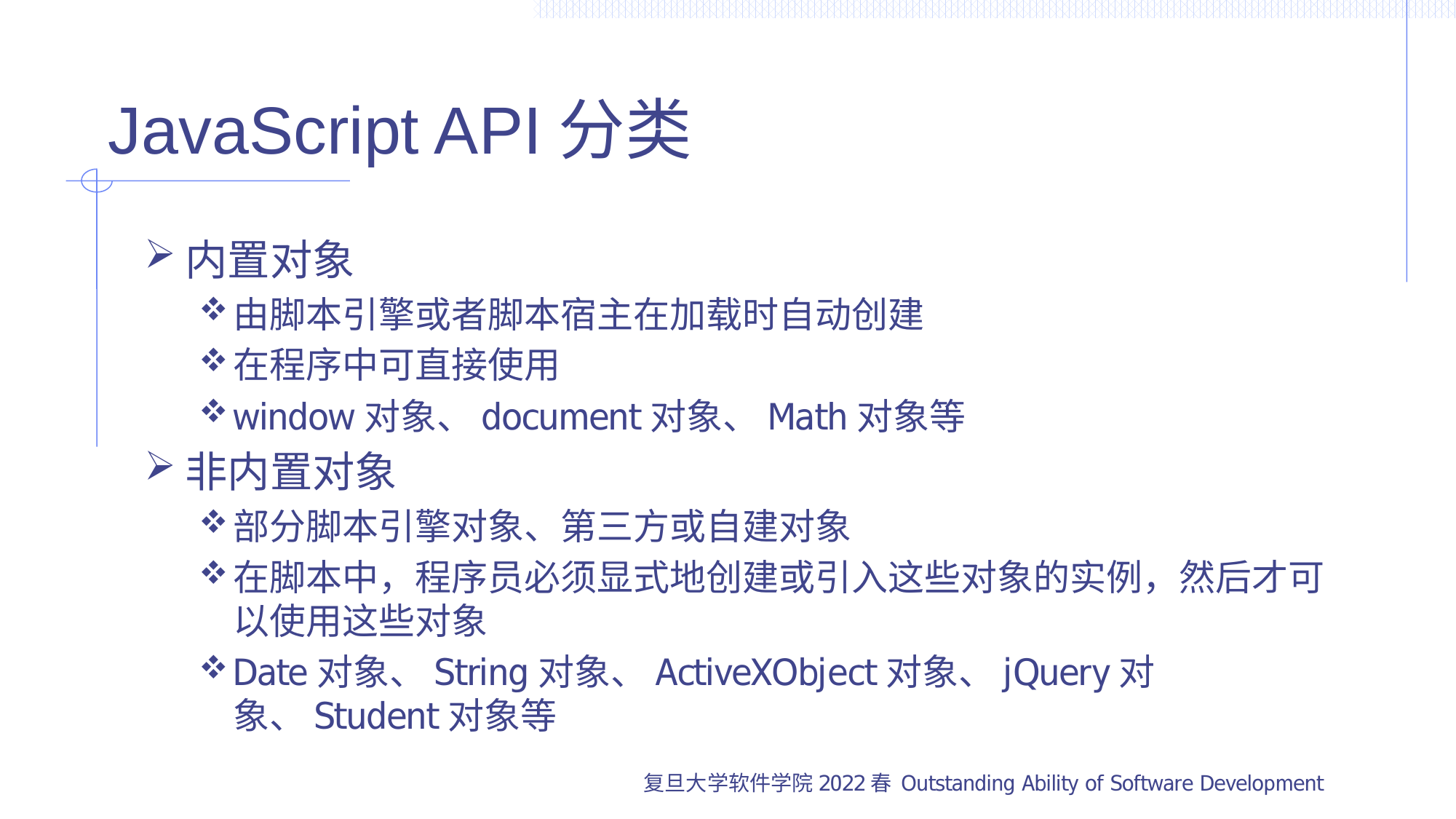

# JavaScript API分类
内置对象
由脚本引擎或者脚本宿主在加载时自动创建
在程序中可直接使用
window对象、document对象、Math对象等
非内置对象
部分脚本引擎对象、第三方或自建对象
在脚本中，程序员必须显式地创建或引入这些对象的实例，然后才可以使用这些对象
Date对象、String对象、ActiveXObject对象、jQuery对象、Student对象等